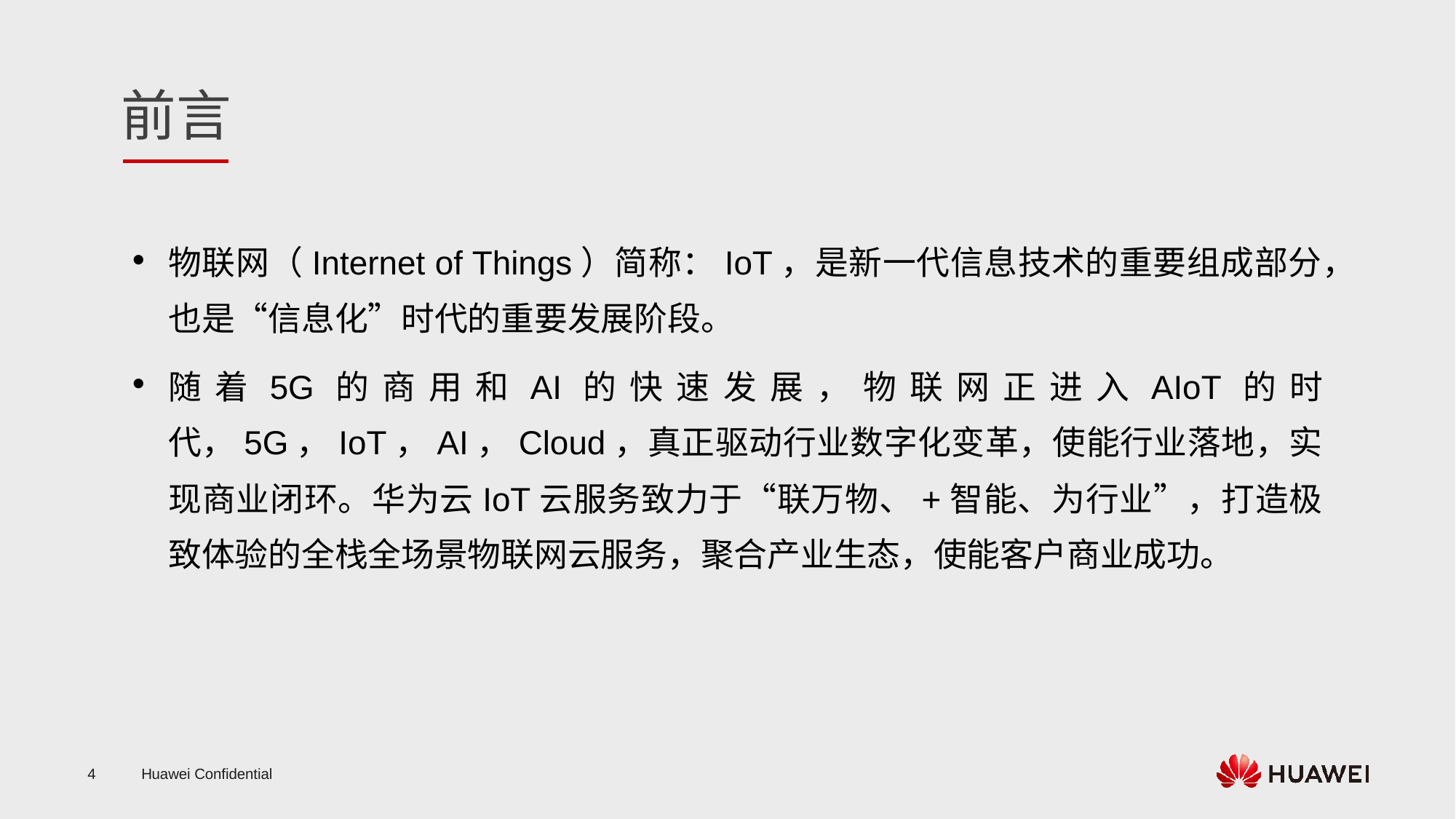

物联网（Internet of Things）简称：IoT，是新一代信息技术的重要组成部分，也是“信息化”时代的重要发展阶段。
随着5G的商用和AI的快速发展，物联网正进入AIoT的时代，5G，IoT，AI，Cloud，真正驱动行业数字化变革，使能行业落地，实现商业闭环。华为云IoT云服务致力于“联万物、+智能、为行业”，打造极致体验的全栈全场景物联网云服务，聚合产业生态，使能客户商业成功。